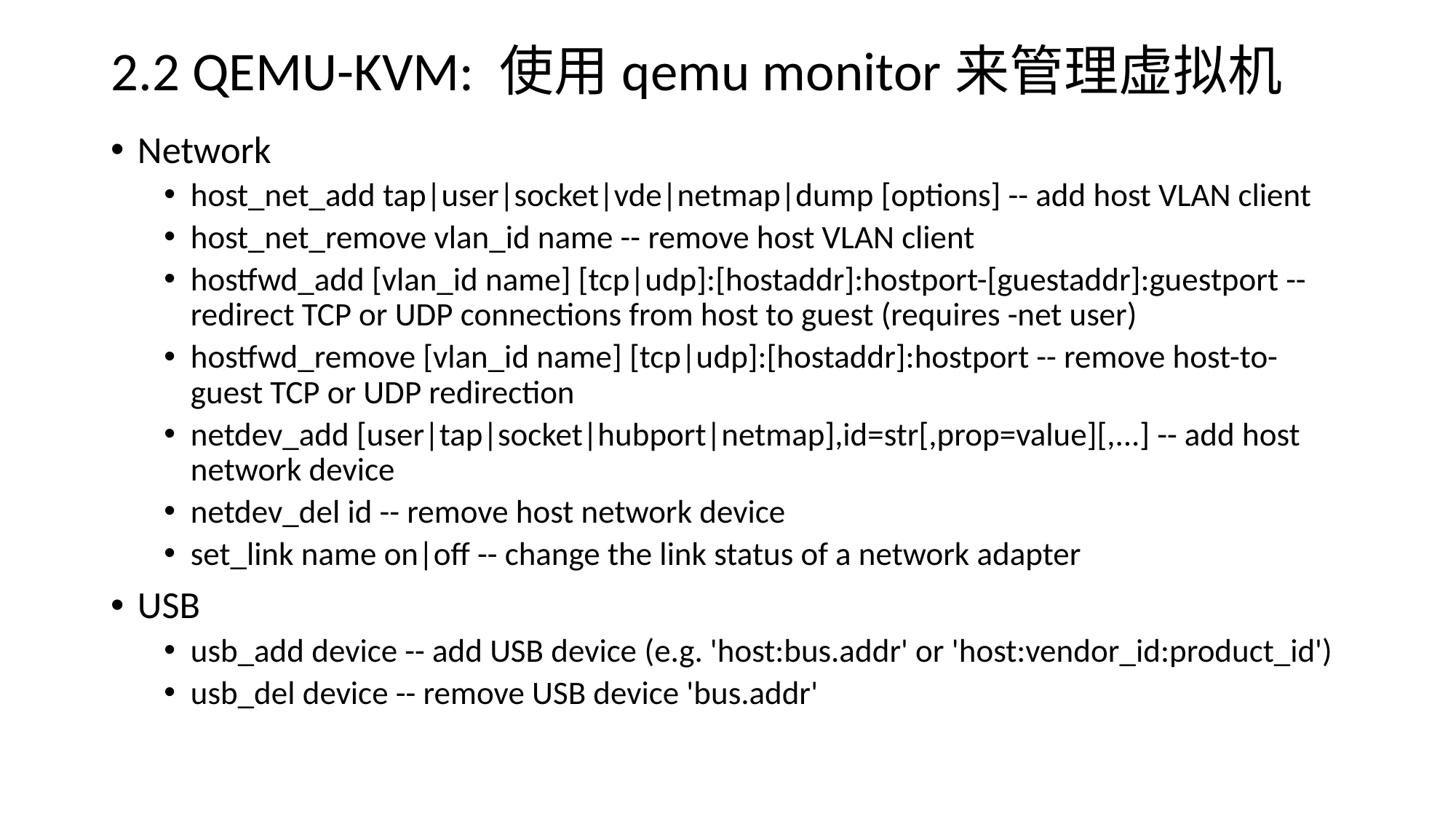

# 2.2 QEMU-KVM: 使用qemu monitor来管理虚拟机
Network
host_net_add tap|user|socket|vde|netmap|dump [options] -- add host VLAN client
host_net_remove vlan_id name -- remove host VLAN client
hostfwd_add [vlan_id name] [tcp|udp]:[hostaddr]:hostport-[guestaddr]:guestport -- redirect TCP or UDP connections from host to guest (requires -net user)
hostfwd_remove [vlan_id name] [tcp|udp]:[hostaddr]:hostport -- remove host-to-guest TCP or UDP redirection
netdev_add [user|tap|socket|hubport|netmap],id=str[,prop=value][,...] -- add host network device
netdev_del id -- remove host network device
set_link name on|off -- change the link status of a network adapter
USB
usb_add device -- add USB device (e.g. 'host:bus.addr' or 'host:vendor_id:product_id')
usb_del device -- remove USB device 'bus.addr'